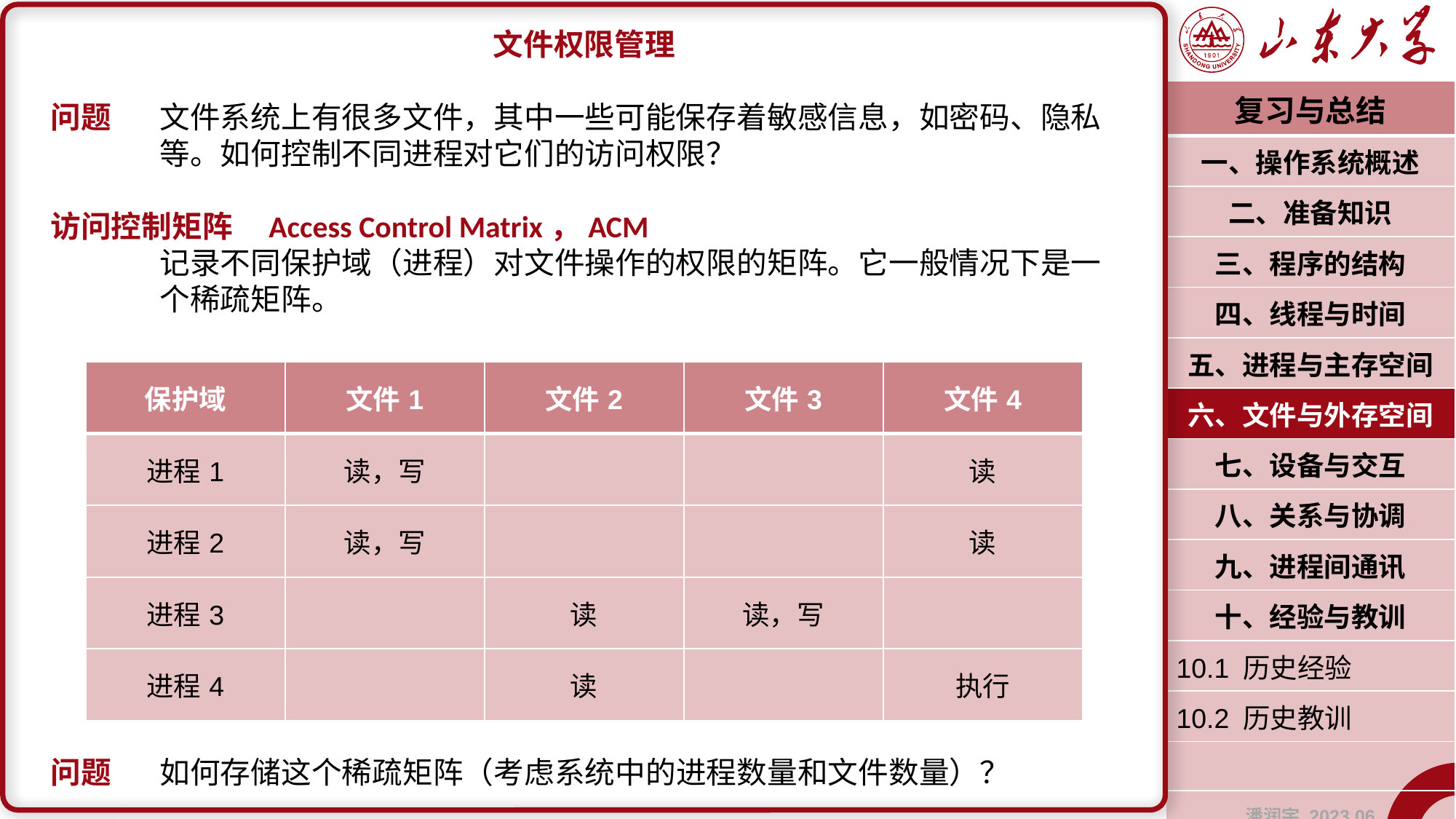

文件权限管理

问题	文件系统上有很多文件，其中一些可能保存着敏感信息，如密码、隐私	等。如何控制不同进程对它们的访问权限？

访问控制矩阵	Access Control Matrix，ACM
	记录不同保护域（进程）对文件操作的权限的矩阵。它一般情况下是一	个稀疏矩阵。

问题	如何存储这个稀疏矩阵（考虑系统中的进程数量和文件数量）？
| 复习与总结 |
| --- |
| 一、操作系统概述 |
| 二、准备知识 |
| 三、程序的结构 |
| 四、线程与时间 |
| 五、进程与主存空间 |
| 六、文件与外存空间 |
| 七、设备与交互 |
| 八、关系与协调 |
| 九、进程间通讯 |
| 十、经验与教训 |
| 10.1 历史经验 |
| 10.2 历史教训 |
|  |
| 潘润宇 2023.06 |
| 保护域 | 文件1 | 文件2 | 文件3 | 文件4 |
| --- | --- | --- | --- | --- |
| 进程1 | 读，写 |  |  | 读 |
| 进程2 | 读，写 |  |  | 读 |
| 进程3 |  | 读 | 读，写 |  |
| 进程4 |  | 读 |  | 执行 |